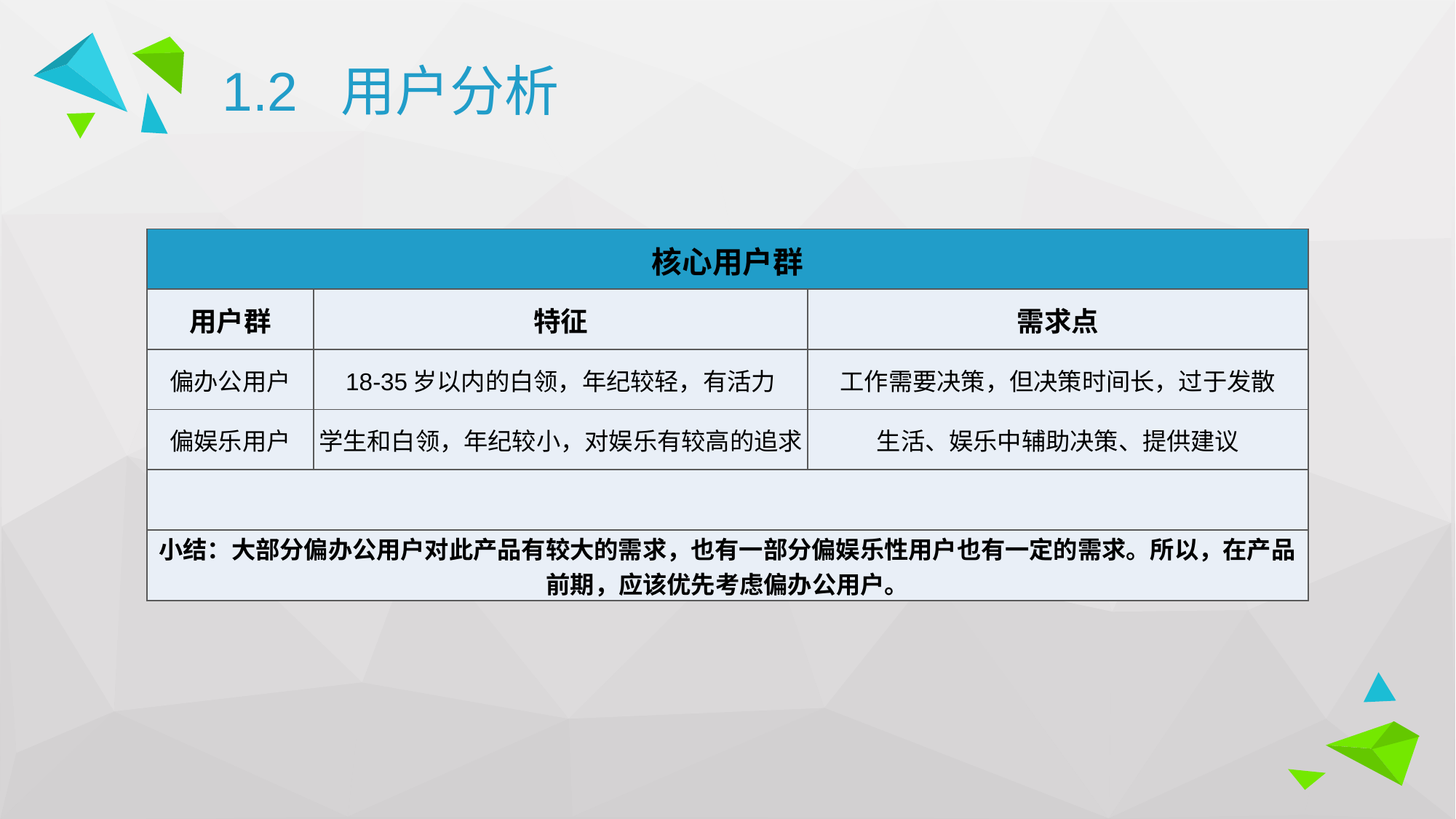

# 1.2  用户分析
| 核心用户群 |  |  |
| --- | --- | --- |
| 用户群 | 特征 | 需求点 |
| 偏办公用户 | 18-35岁以内的白领，年纪较轻，有活力 | 工作需要决策，但决策时间长，过于发散 |
| 偏娱乐用户 | 学生和白领，年纪较小，对娱乐有较高的追求 | 生活、娱乐中辅助决策、提供建议 |
|  |  |  |
| 小结：大部分偏办公用户对此产品有较大的需求，也有一部分偏娱乐性用户也有一定的需求。所以，在产品前期，应该优先考虑偏办公用户。 |  |  |